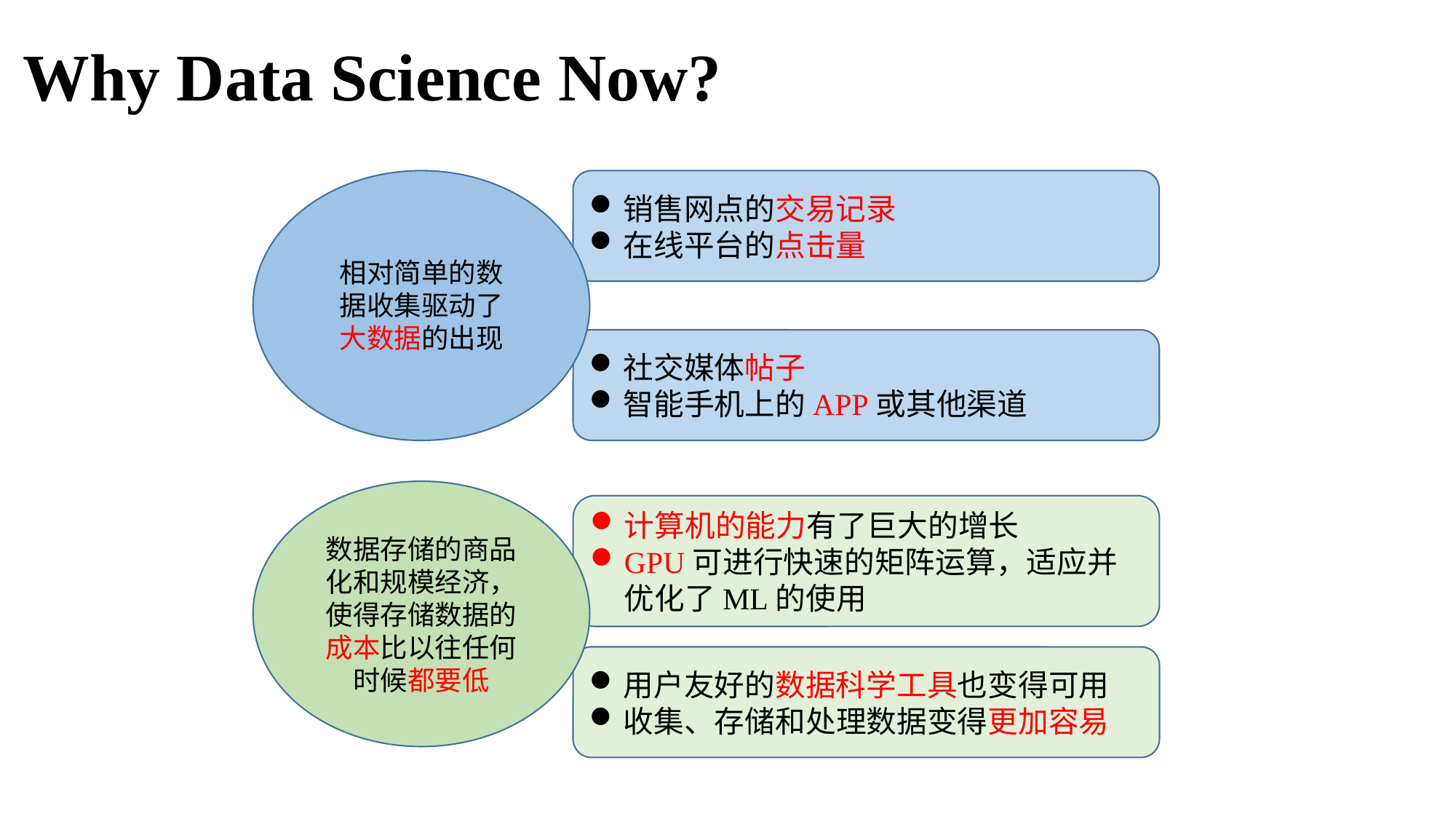

Why Data Science Now?

销售网点的交易记录
在线平台的点击量
相对简单的数据收集驱动了大数据的出现
社交媒体帖子
智能手机上的APP或其他渠道
数据存储的商品化和规模经济，使得存储数据的成本比以往任何时候都要低
计算机的能力有了巨大的增长
GPU可进行快速的矩阵运算，适应并优化了ML的使用
用户友好的数据科学工具也变得可用
收集、存储和处理数据变得更加容易
37